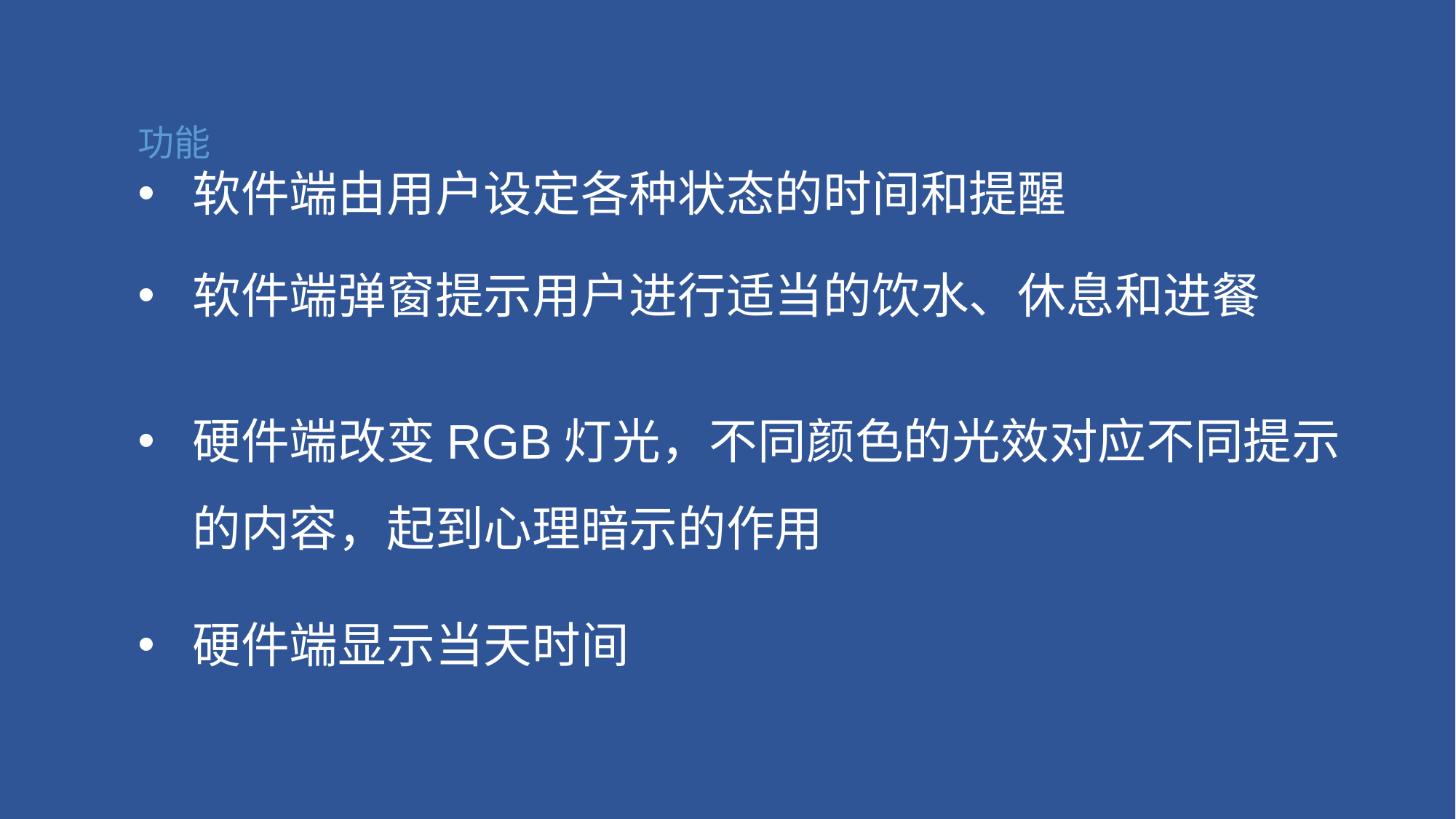

功能
软件端由用户设定各种状态的时间和提醒

软件端弹窗提示用户进行适当的饮水、休息和进餐

硬件端改变RGB灯光，不同颜色的光效对应不同提示的内容，起到心理暗示的作用

硬件端显示当天时间